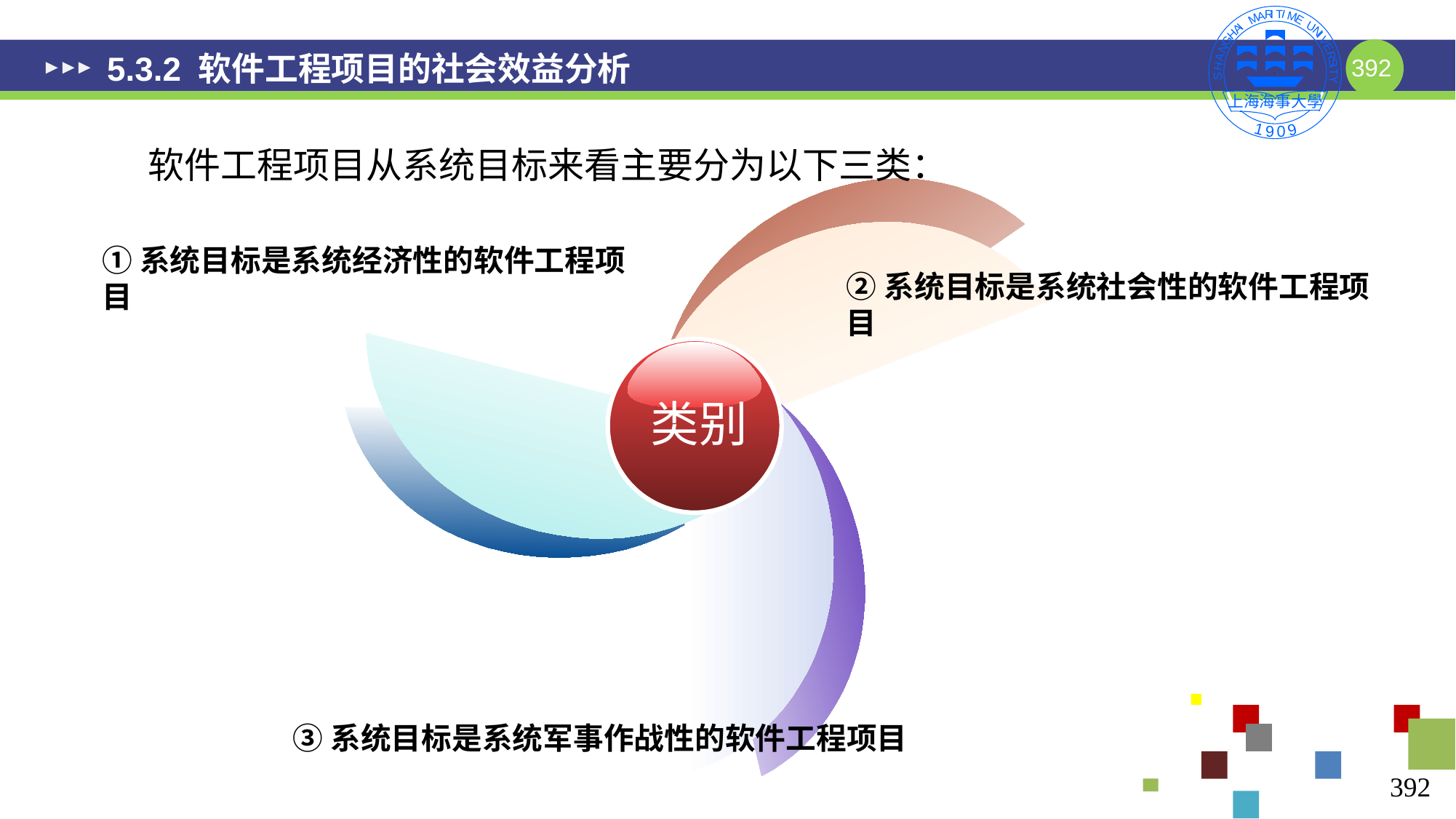

# 5.3.2 软件工程项目的社会效益分析

软件工程项目从系统目标来看主要分为以下三类：
①系统目标是系统经济性的软件工程项目

②系统目标是系统社会性的软件工程项目

类别

③系统目标是系统军事作战性的软件工程项目
392
392